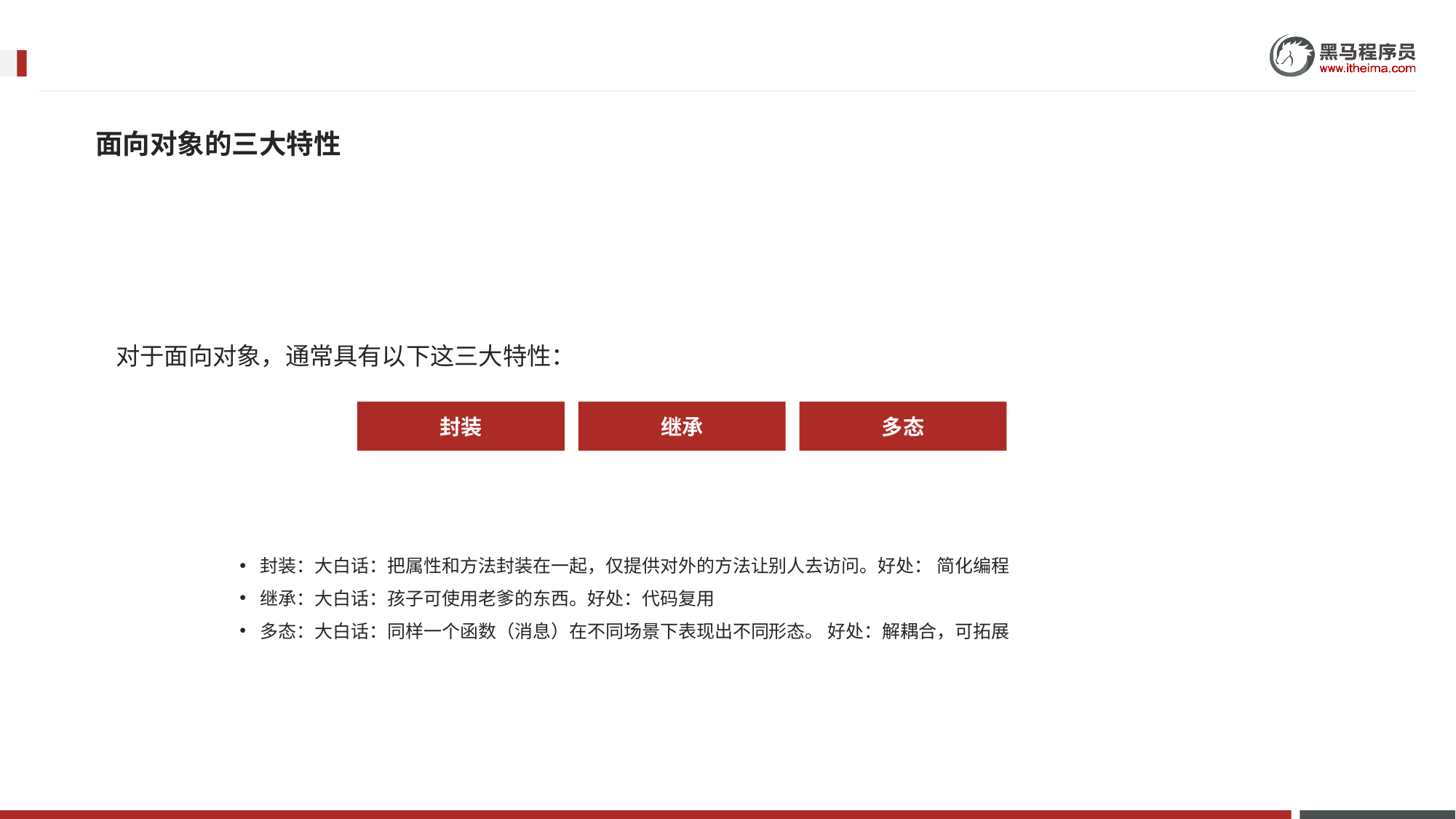

面向对象的三大特性
对于面向对象，通常具有以下这三大特性：
封装
继承
多态
封装：大白话：把属性和方法封装在一起，仅提供对外的方法让别人去访问。好处： 简化编程
继承：大白话：孩子可使用老爹的东西。好处：代码复用
多态：大白话：同样一个函数（消息）在不同场景下表现出不同形态。 好处：解耦合，可拓展